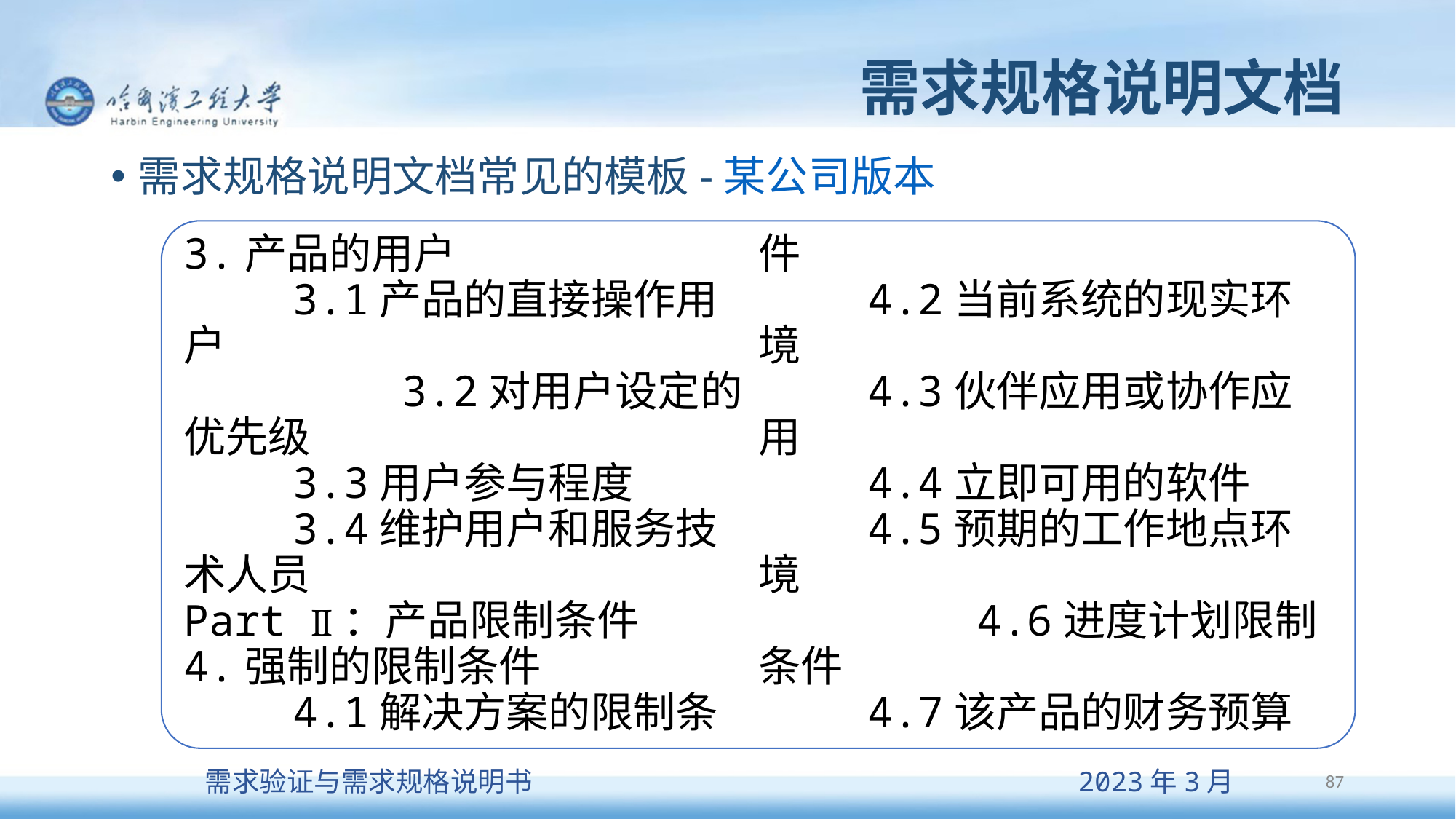

# 需求规格说明文档
需求规格说明文档常见的模板-某公司版本
3.产品的用户
	3.1产品的直接操作用户
     	3.2对用户设定的优先级
	3.3用户参与程度
	3.4维护用户和服务技术人员
Part Ⅱ：产品限制条件
4.强制的限制条件
	4.1解决方案的限制条件
	4.2当前系统的现实环境
	4.3伙伴应用或协作应用
	4.4立即可用的软件
	4.5预期的工作地点环境
     	4.6进度计划限制条件
	4.7该产品的财务预算
87